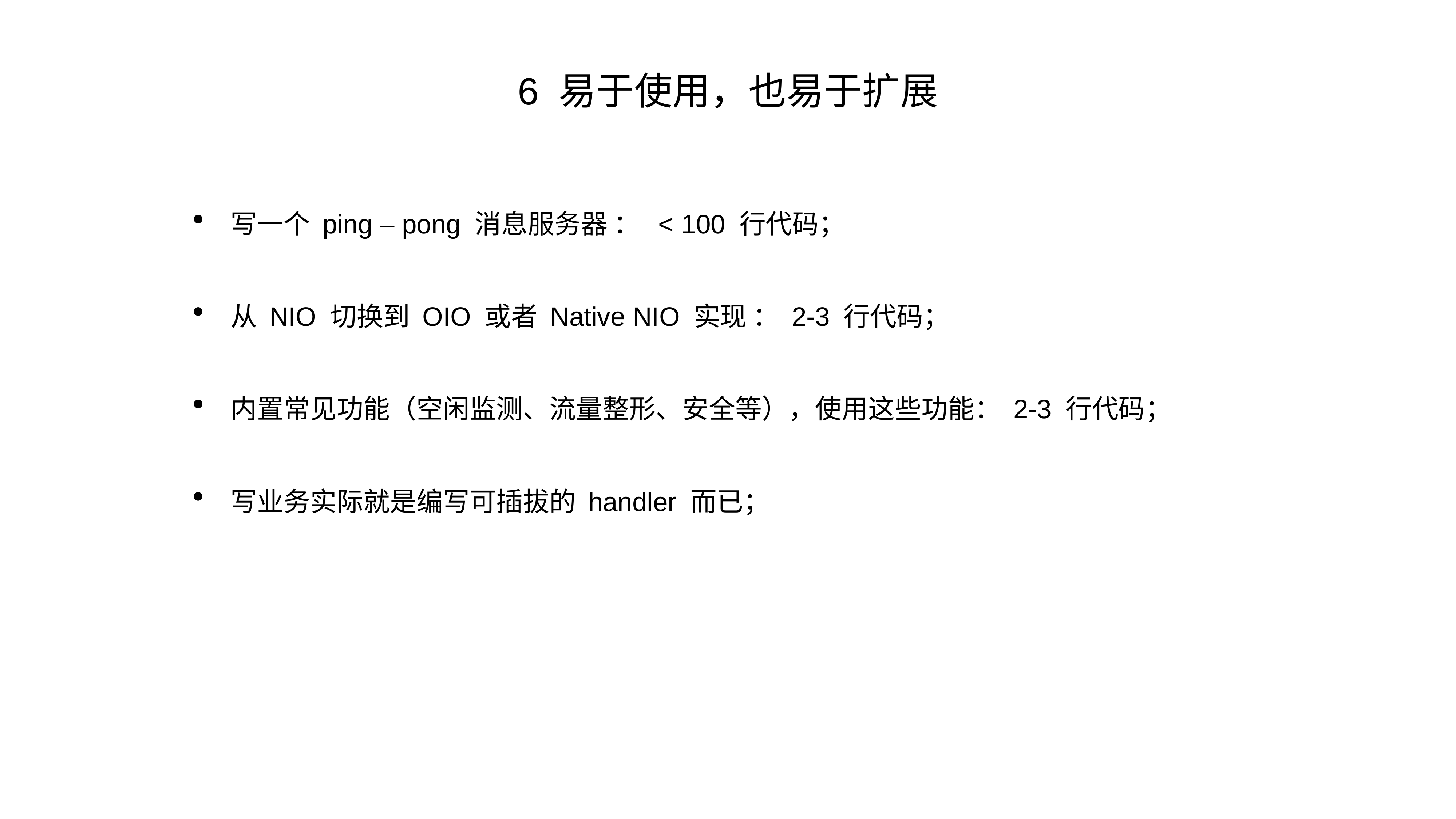

# 6 易于使用，也易于扩展
写一个 ping – pong 消息服务器 ：  < 100 行代码；
从 NIO 切换到 OIO 或者 Native NIO 实现 ： 2-3 行代码；
内置常见功能（空闲监测、流量整形、安全等），使用这些功能： 2-3 行代码；
写业务实际就是编写可插拔的 handler 而已；